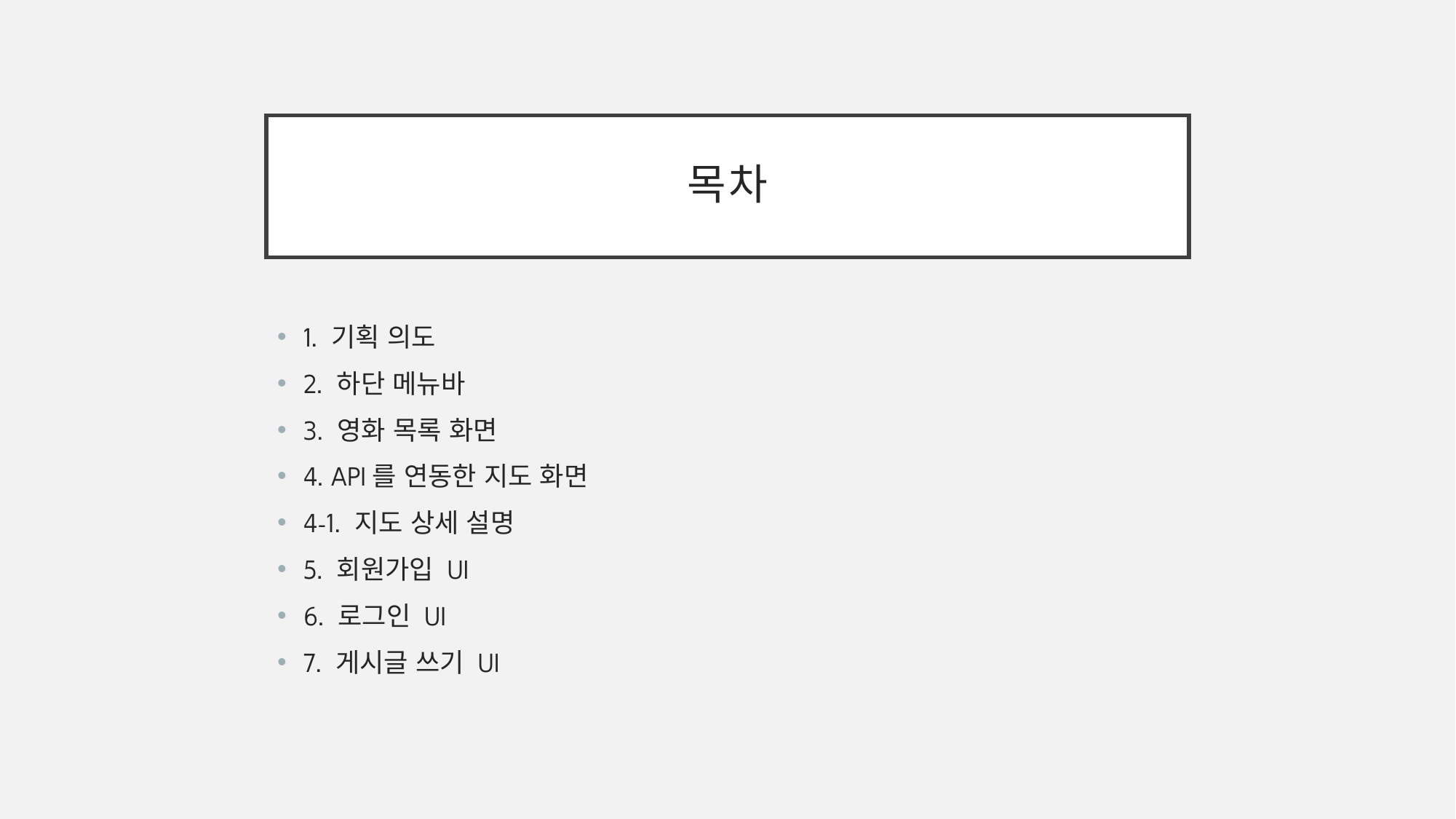

# 목차
1. 기획 의도
2. 하단 메뉴바
3. 영화 목록 화면
4. API를 연동한 지도 화면
4-1. 지도 상세 설명
5. 회원가입 UI
6. 로그인 UI
7. 게시글 쓰기 UI